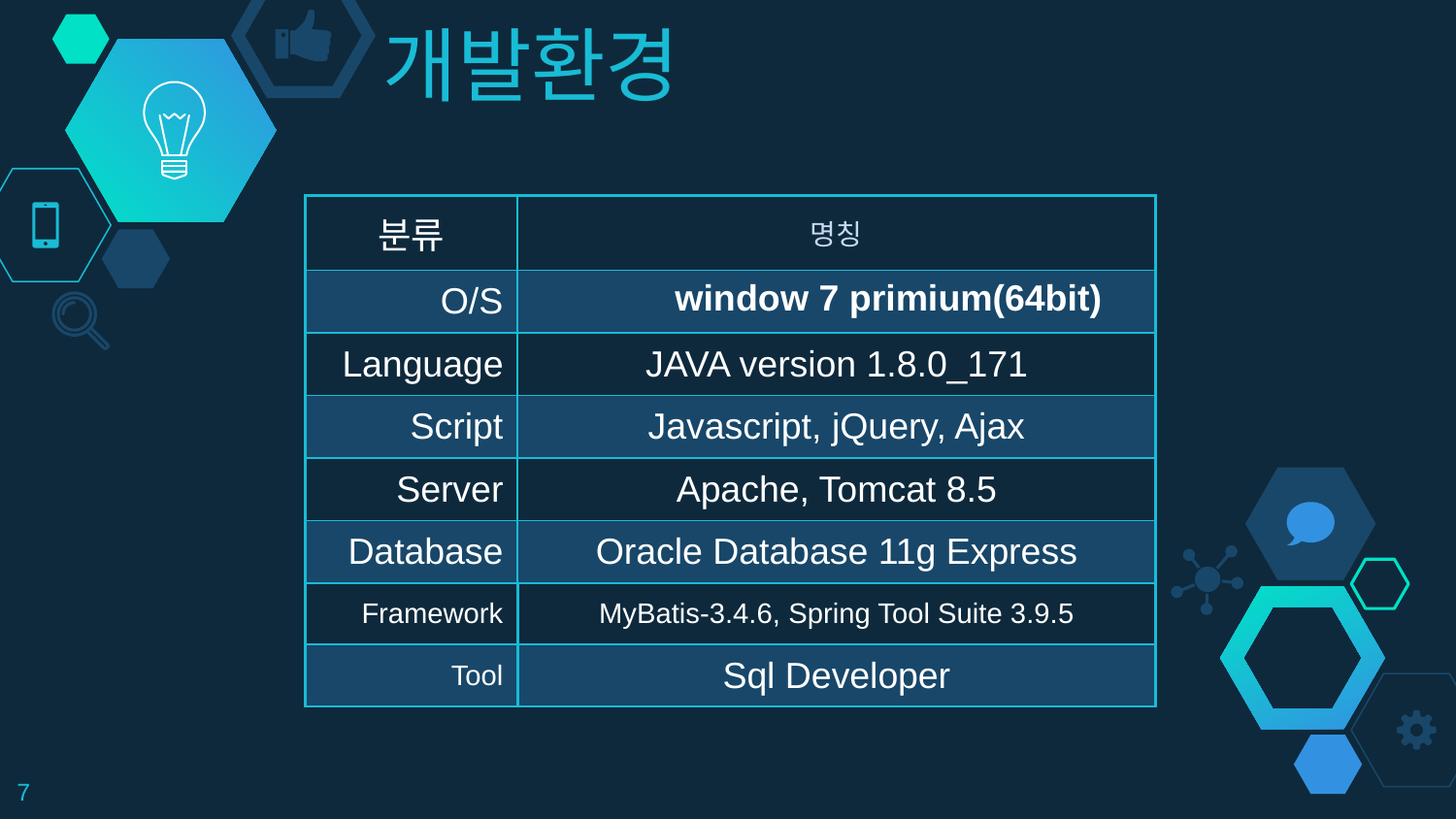

# 개발환경
| 분류 | 명칭 |
| --- | --- |
| O/S | window 7 primium(64bit) |
| Language | JAVA version 1.8.0\_171 |
| Script | Javascript, jQuery, Ajax |
| Server | Apache, Tomcat 8.5 |
| Database | Oracle Database 11g Express |
| Framework | MyBatis-3.4.6, Spring Tool Suite 3.9.5 |
| Tool | Sql Developer |
7